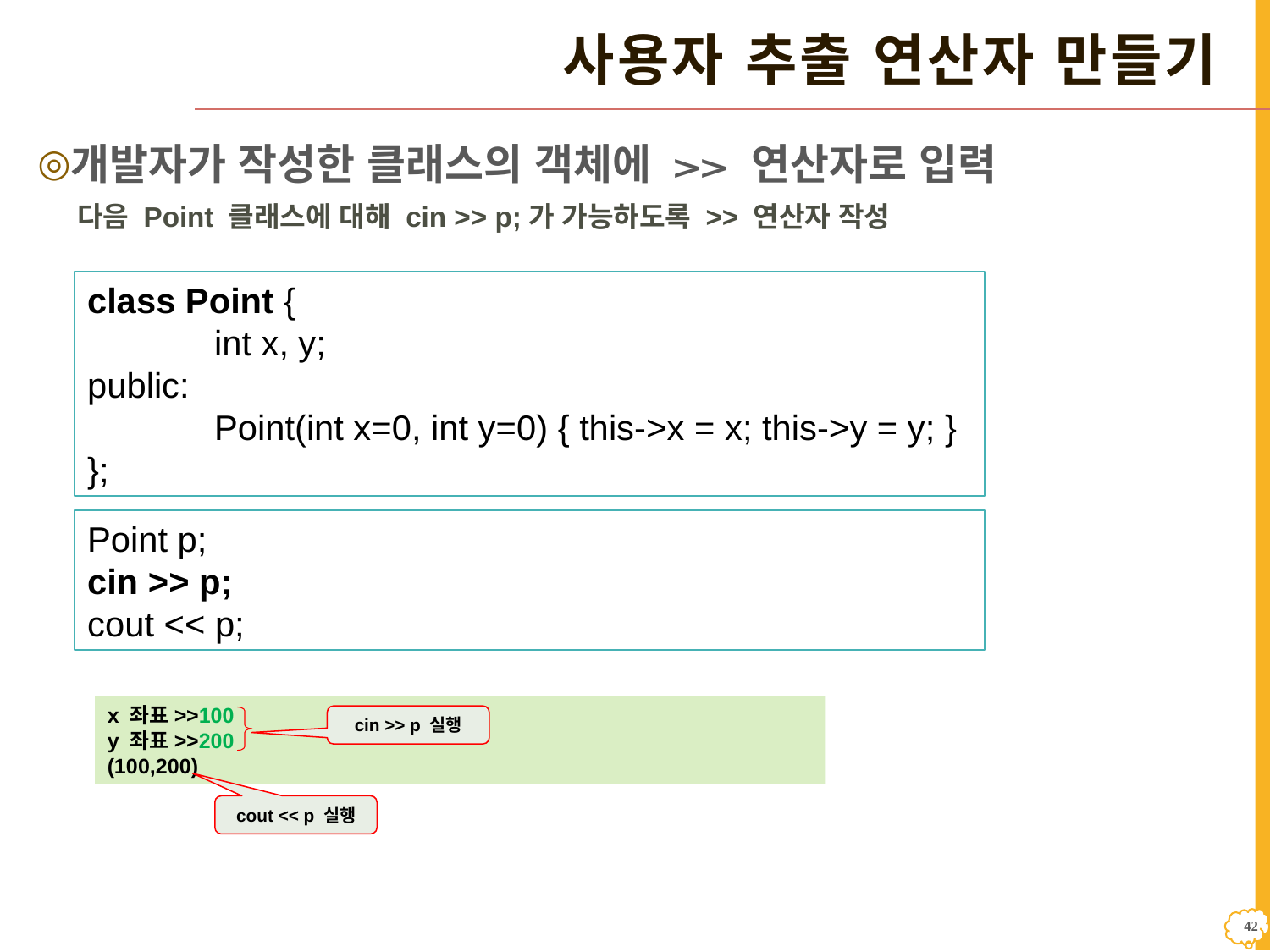

# 사용자 추출 연산자 만들기
개발자가 작성한 클래스의 객체에 >> 연산자로 입력
다음 Point 클래스에 대해 cin >> p;가 가능하도록 >> 연산자 작성
class Point {
	int x, y;
public:
	Point(int x=0, int y=0) { this->x = x; this->y = y; }
};
Point p;
cin >> p;
cout << p;
x 좌표>>100
y 좌표>>200
(100,200)
cin >> p 실행

cout << p 실행
42